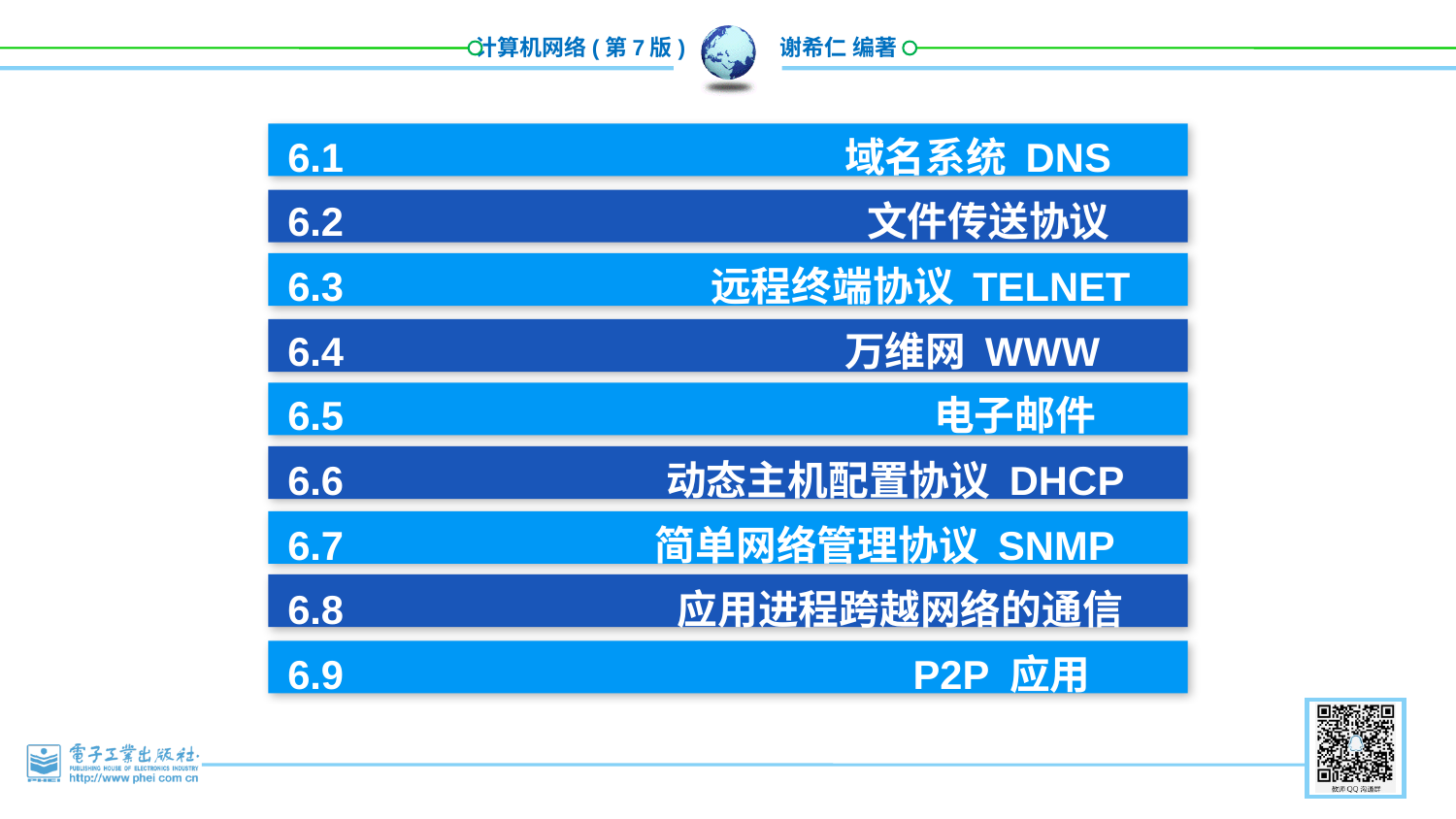

6.1                                            域名系统 DNS
6.2                                              文件传送协议
6.3                                远程终端协议 TELNET
6.4                                            万维网 WWW
6.5                                                    电子邮件
6.6                            动态主机配置协议 DHCP
6.7                           简单网络管理协议 SNMP
6.8                             应用进程跨越网络的通信
6.9                                                   P2P 应用